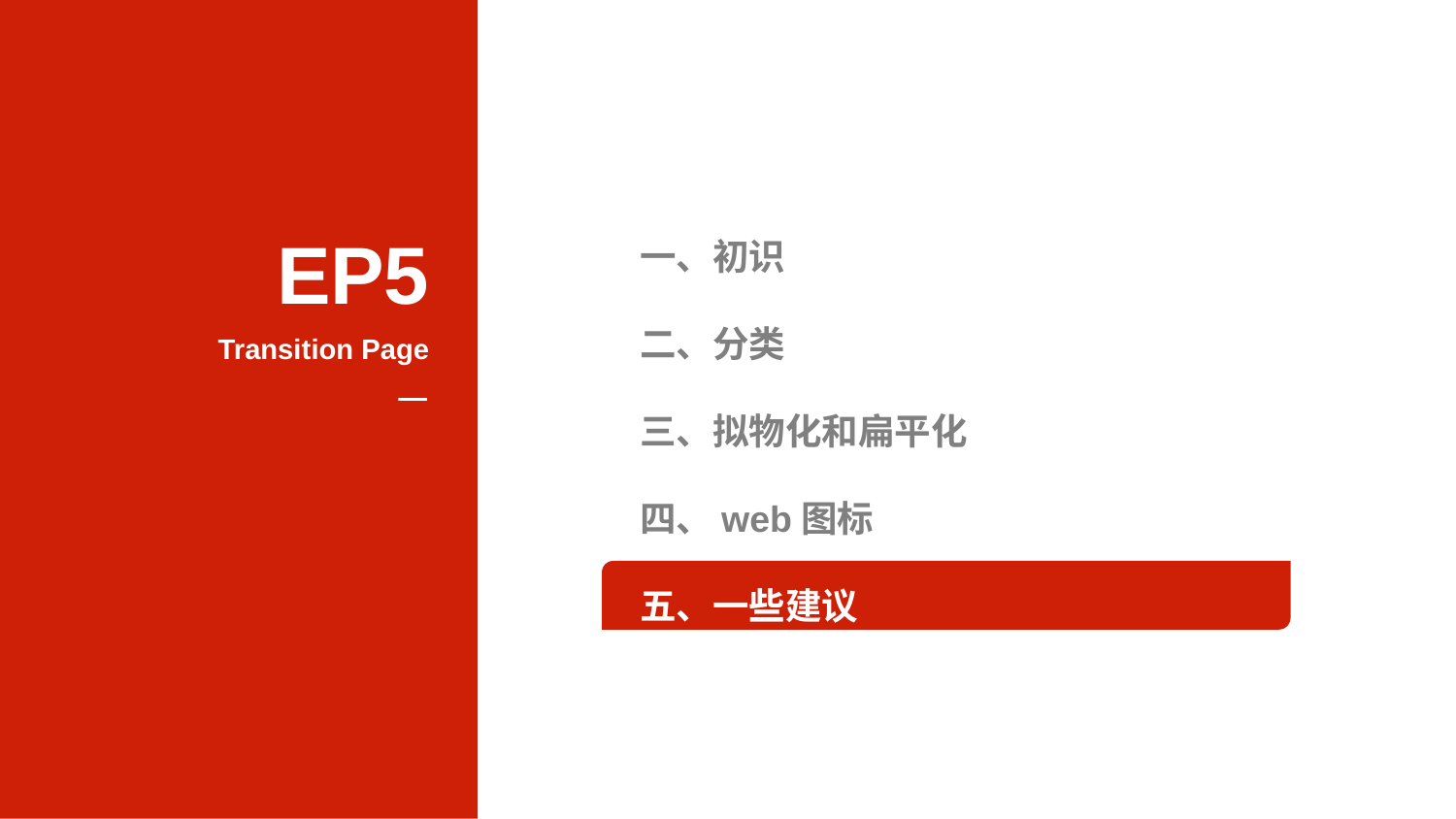

EP5
一、初识
二、分类
三、拟物化和扁平化
四、web图标
五、一些建议
Transition Page